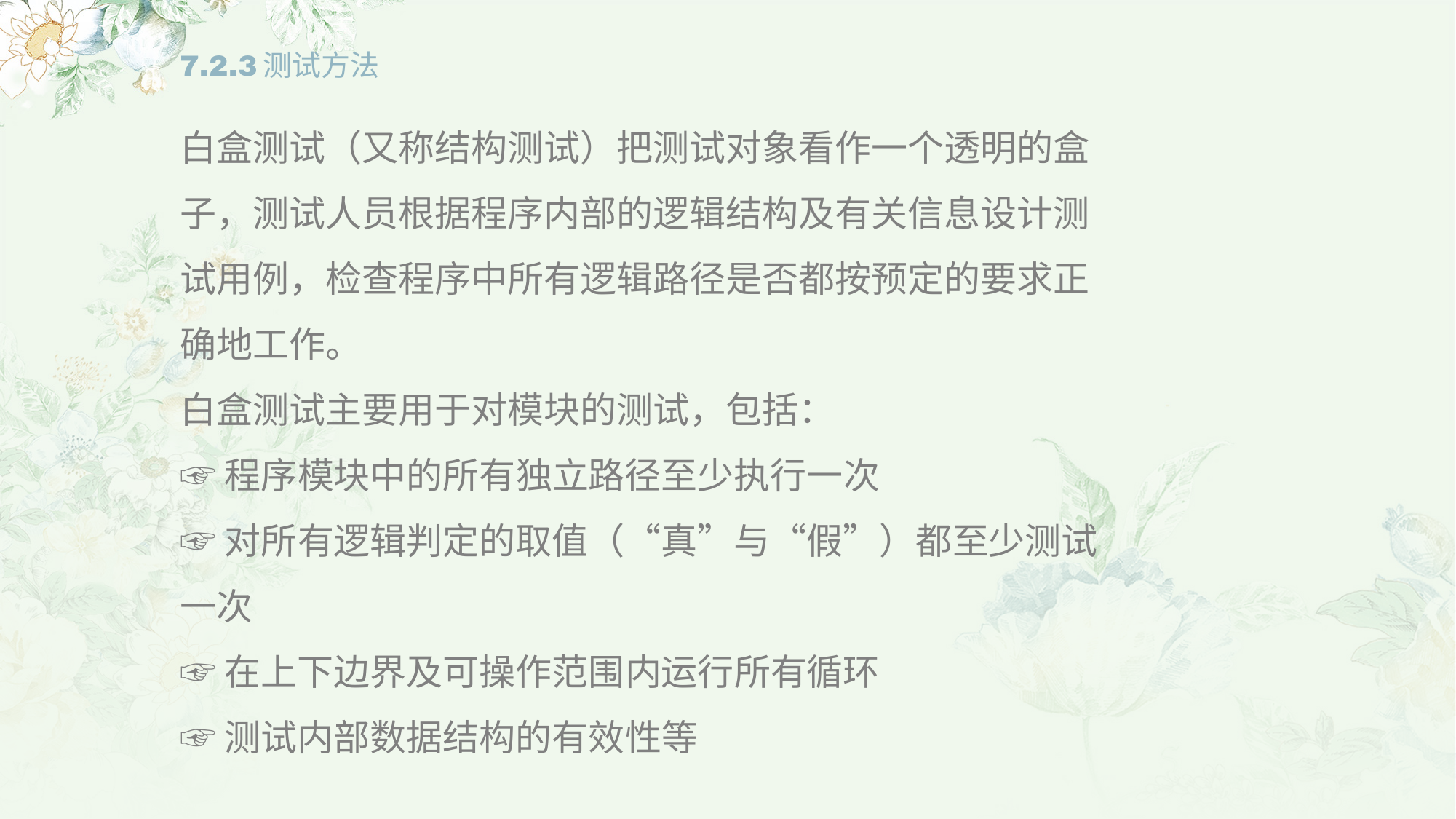

# 7.2.3测试方法
白盒测试（又称结构测试）把测试对象看作一个透明的盒子，测试人员根据程序内部的逻辑结构及有关信息设计测试用例，检查程序中所有逻辑路径是否都按预定的要求正确地工作。
白盒测试主要用于对模块的测试，包括：
☞程序模块中的所有独立路径至少执行一次
☞对所有逻辑判定的取值（“真”与“假”）都至少测试一次
☞在上下边界及可操作范围内运行所有循环
☞测试内部数据结构的有效性等